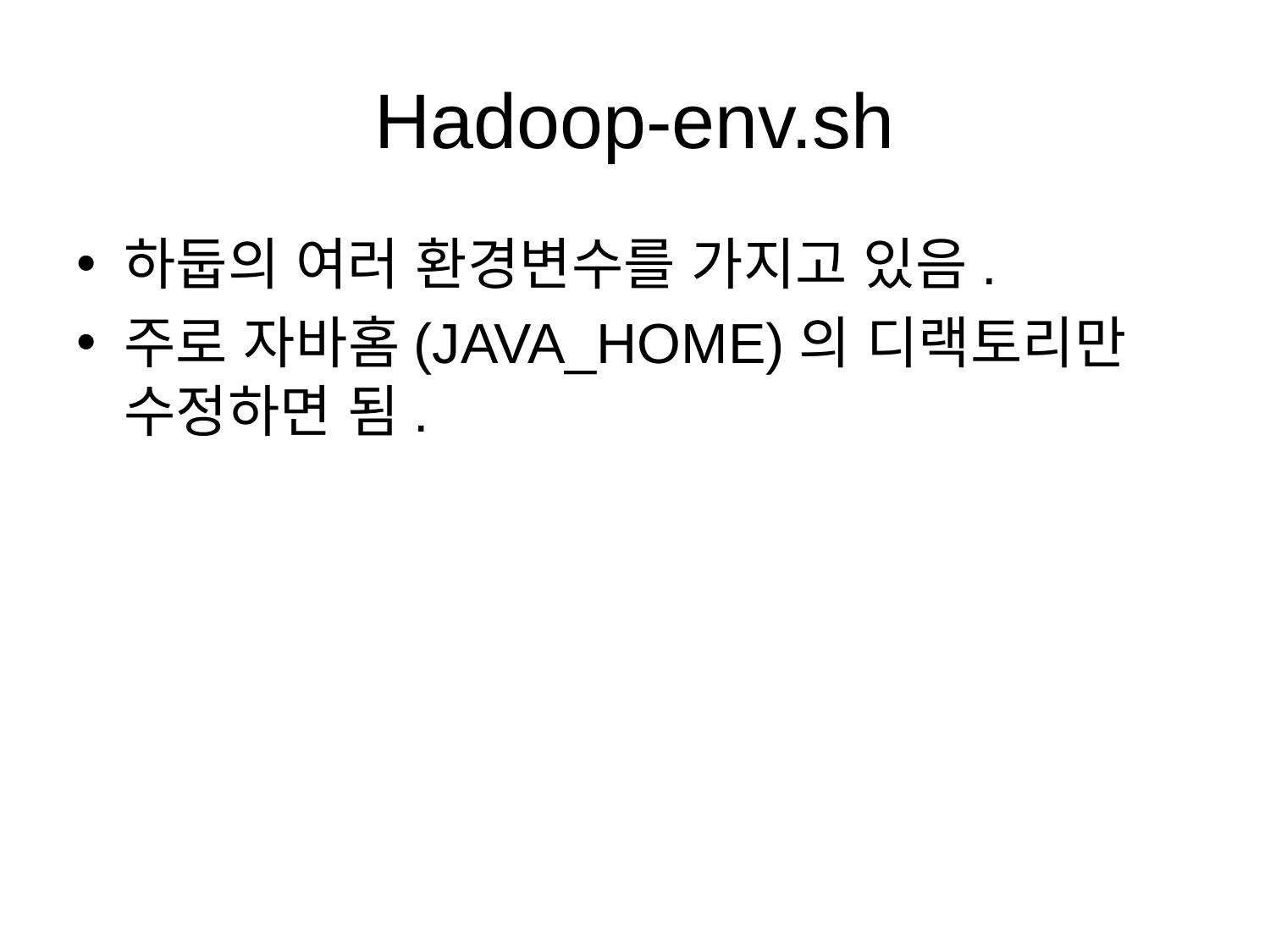

# Hadoop-env.sh
하둡의 여러 환경변수를 가지고 있음.
주로 자바홈(JAVA_HOME)의 디랙토리만 수정하면 됨.